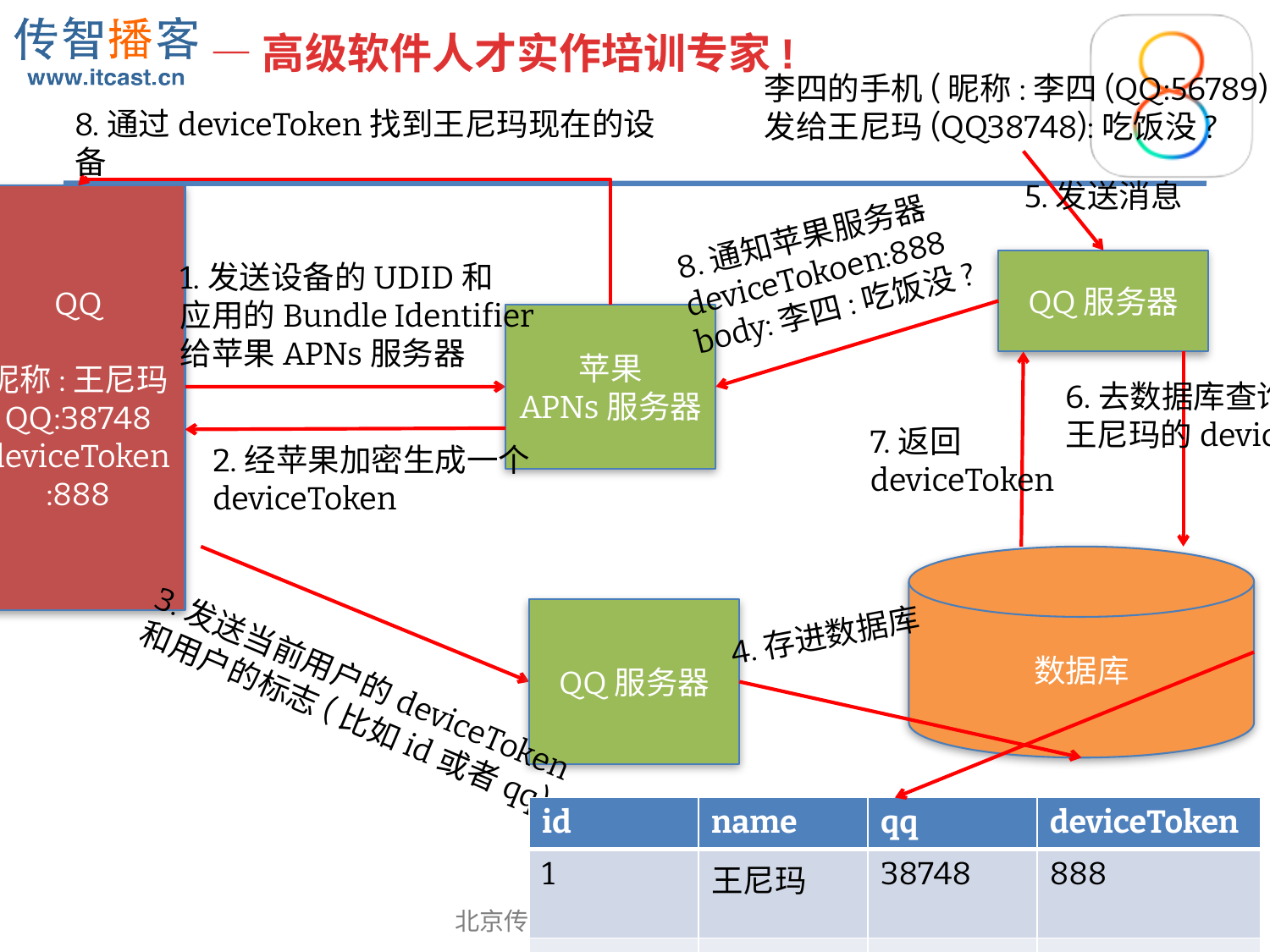

李四的手机(昵称:李四(QQ:56789)
发给王尼玛(QQ38748):吃饭没?
8.通过deviceToken找到王尼玛现在的设备
5.发送消息
QQ

昵称:王尼玛
QQ:38748
deviceToken:888
8.通知苹果服务器
deviceTokoen:888
body:李四:吃饭没?
QQ服务器
1.发送设备的UDID和
应用的Bundle Identifier
给苹果APNs服务器
苹果
APNs服务器
6.去数据库查询
王尼玛的deviceToken
7.返回
deviceToken
2.经苹果加密生成一个
deviceToken
数据库
QQ服务器
4.存进数据库
3.发送当前用户的deviceToken
和用户的标志(比如id或者qq)
| id | name | qq | deviceToken |
| --- | --- | --- | --- |
| 1 | 王尼玛 | 38748 | 888 |
|  |  |  |  |